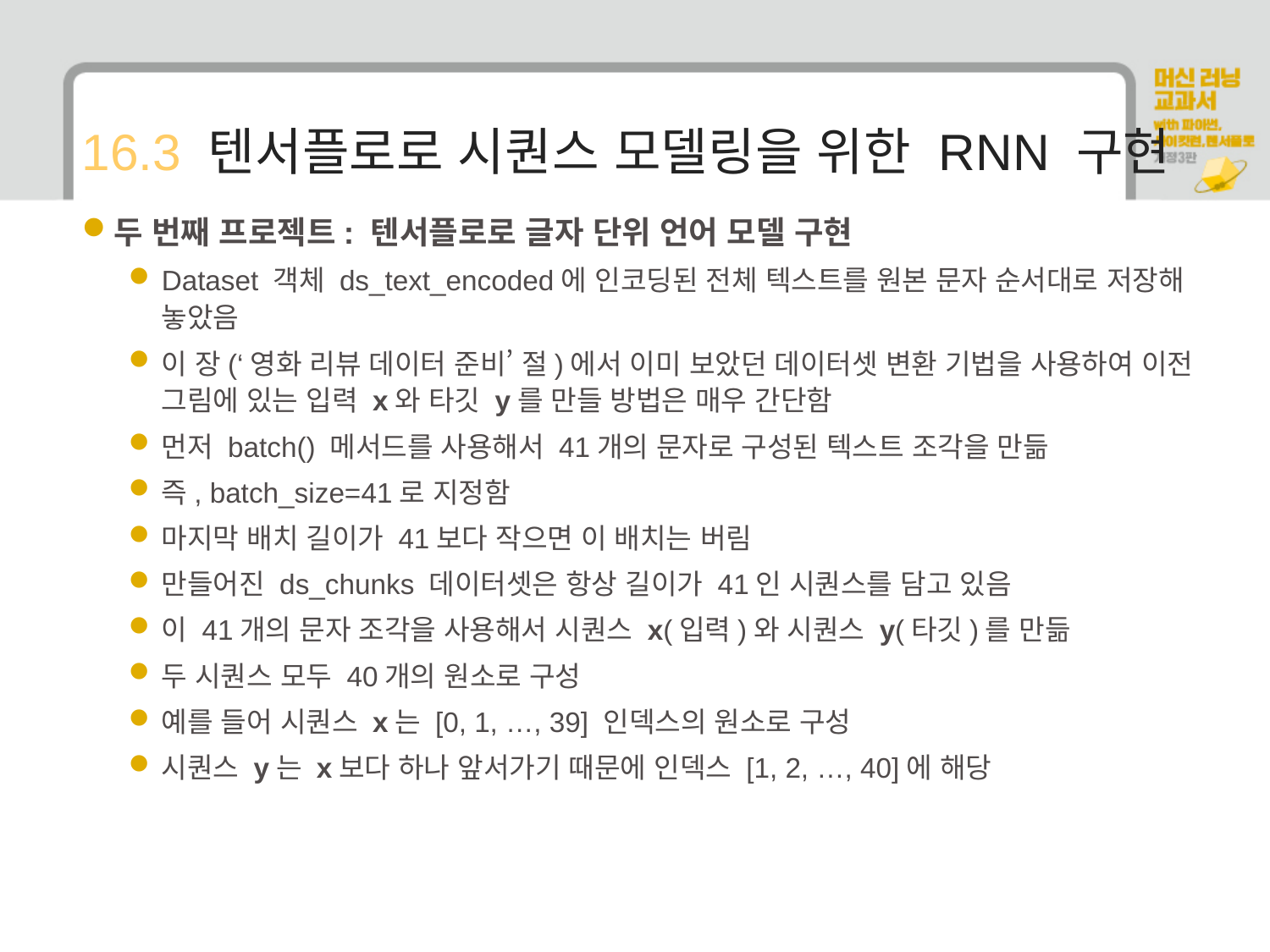

# 16.3 텐서플로로 시퀀스 모델링을 위한 RNN 구현
두 번째 프로젝트: 텐서플로로 글자 단위 언어 모델 구현
Dataset 객체 ds_text_encoded에 인코딩된 전체 텍스트를 원본 문자 순서대로 저장해 놓았음
이 장(‘영화 리뷰 데이터 준비’ 절)에서 이미 보았던 데이터셋 변환 기법을 사용하여 이전 그림에 있는 입력 x와 타깃 y를 만들 방법은 매우 간단함
먼저 batch() 메서드를 사용해서 41개의 문자로 구성된 텍스트 조각을 만듦
즉, batch_size=41로 지정함
마지막 배치 길이가 41보다 작으면 이 배치는 버림
만들어진 ds_chunks 데이터셋은 항상 길이가 41인 시퀀스를 담고 있음
이 41개의 문자 조각을 사용해서 시퀀스 x(입력)와 시퀀스 y(타깃)를 만듦
두 시퀀스 모두 40개의 원소로 구성
예를 들어 시퀀스 x는 [0, 1, …, 39] 인덱스의 원소로 구성
시퀀스 y는 x보다 하나 앞서가기 때문에 인덱스 [1, 2, …, 40]에 해당